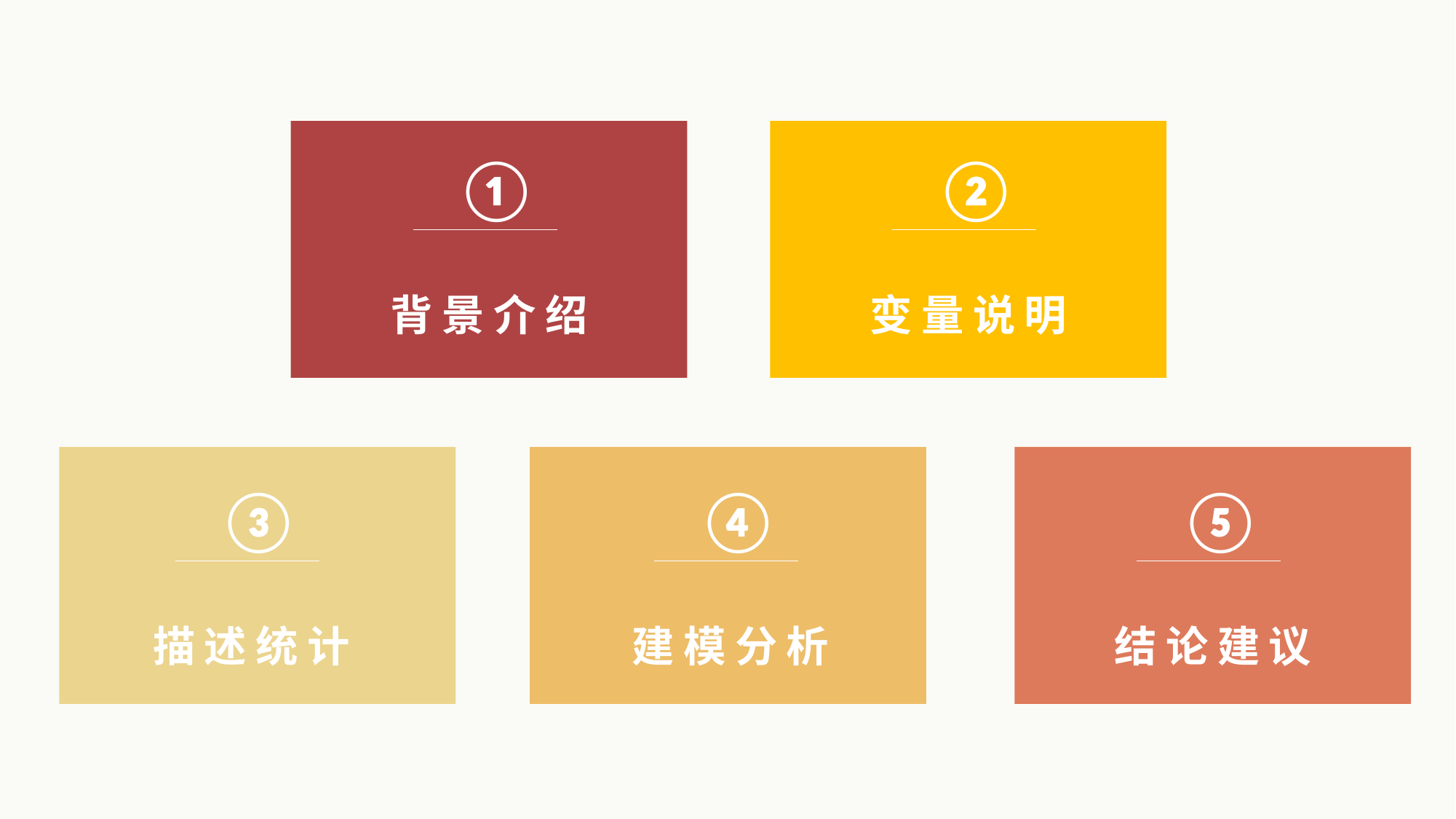

①
②
e7d195523061f1c0600ade85ab8d19863d296bbd6d3c8047FB0A4867354E4F1E3A7DEAE3C4C4B5C9777EC9E9D7F78045DB0296A4194571101A21F67FC7D6C39966CE50B69116E2EE84E571E25F3C0CCE19B7BA3F947E0899F8B654DDF63CBC54889BD665B879A243CED6339B4F4AAD5F6D1EDF9135418660BA3FBA18744DAFA98EABC1EED731EA6833863FD2C33712174ACE2AD755DACFBF
背景介绍
变量说明

③
④
⑤
描述统计
建模分析
结论建议